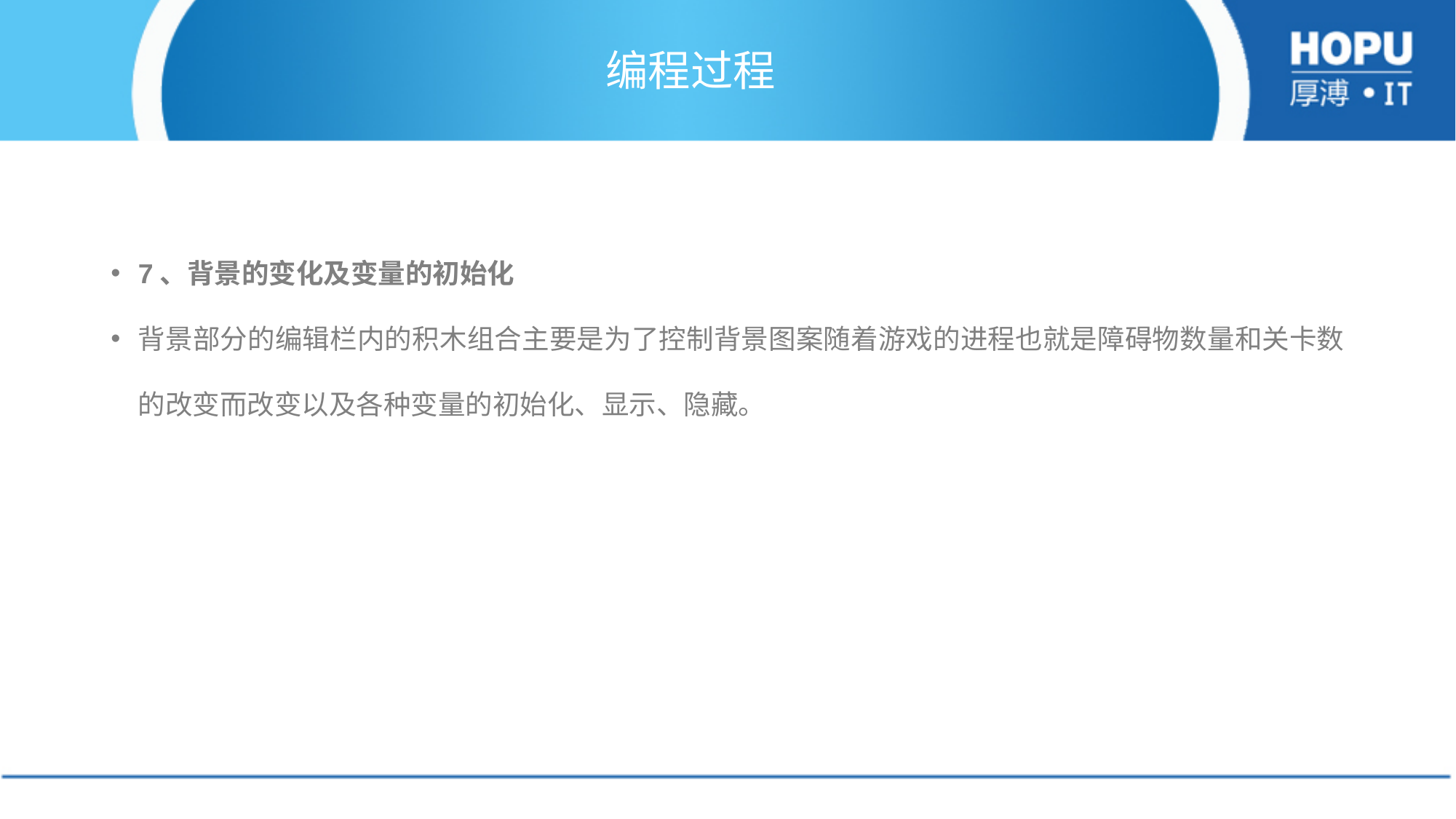

# 编程过程
7、背景的变化及变量的初始化
背景部分的编辑栏内的积木组合主要是为了控制背景图案随着游戏的进程也就是障碍物数量和关卡数的改变而改变以及各种变量的初始化、显示、隐藏。